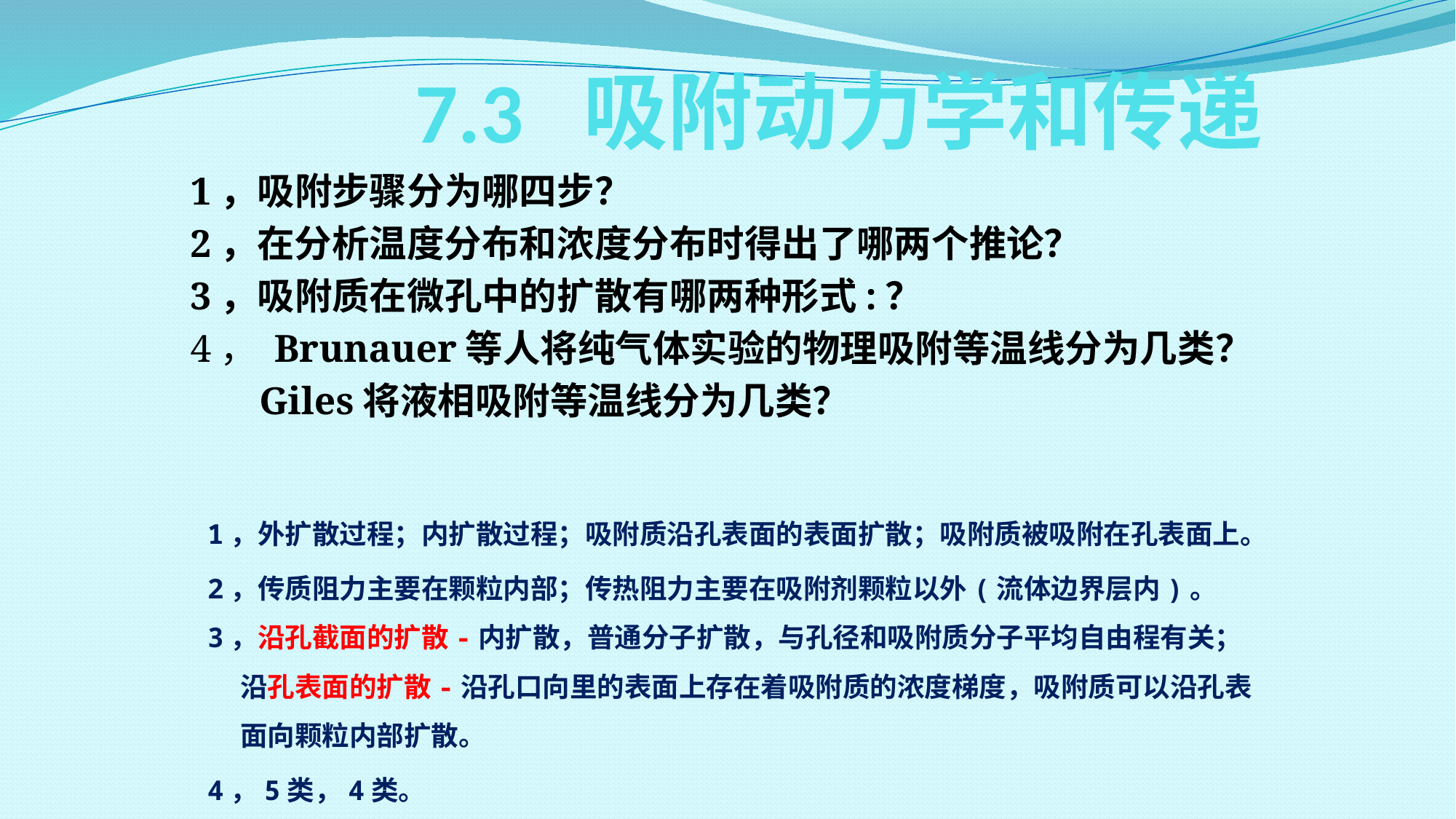

# 7.3  吸附动力学和传递
1，吸附步骤分为哪四步？
2，在分析温度分布和浓度分布时得出了哪两个推论？
3，吸附质在微孔中的扩散有哪两种形式:？
4， Brunauer等人将纯气体实验的物理吸附等温线分为几类？
       Giles将液相吸附等温线分为几类？

1，外扩散过程；内扩散过程；吸附质沿孔表面的表面扩散；吸附质被吸附在孔表面上。
2，传质阻力主要在颗粒内部；传热阻力主要在吸附剂颗粒以外(流体边界层内)。
3，沿孔截面的扩散-内扩散，普通分子扩散，与孔径和吸附质分子平均自由程有关；沿孔表面的扩散-沿孔口向里的表面上存在着吸附质的浓度梯度，吸附质可以沿孔表面向颗粒内部扩散。
4，5类，4类。